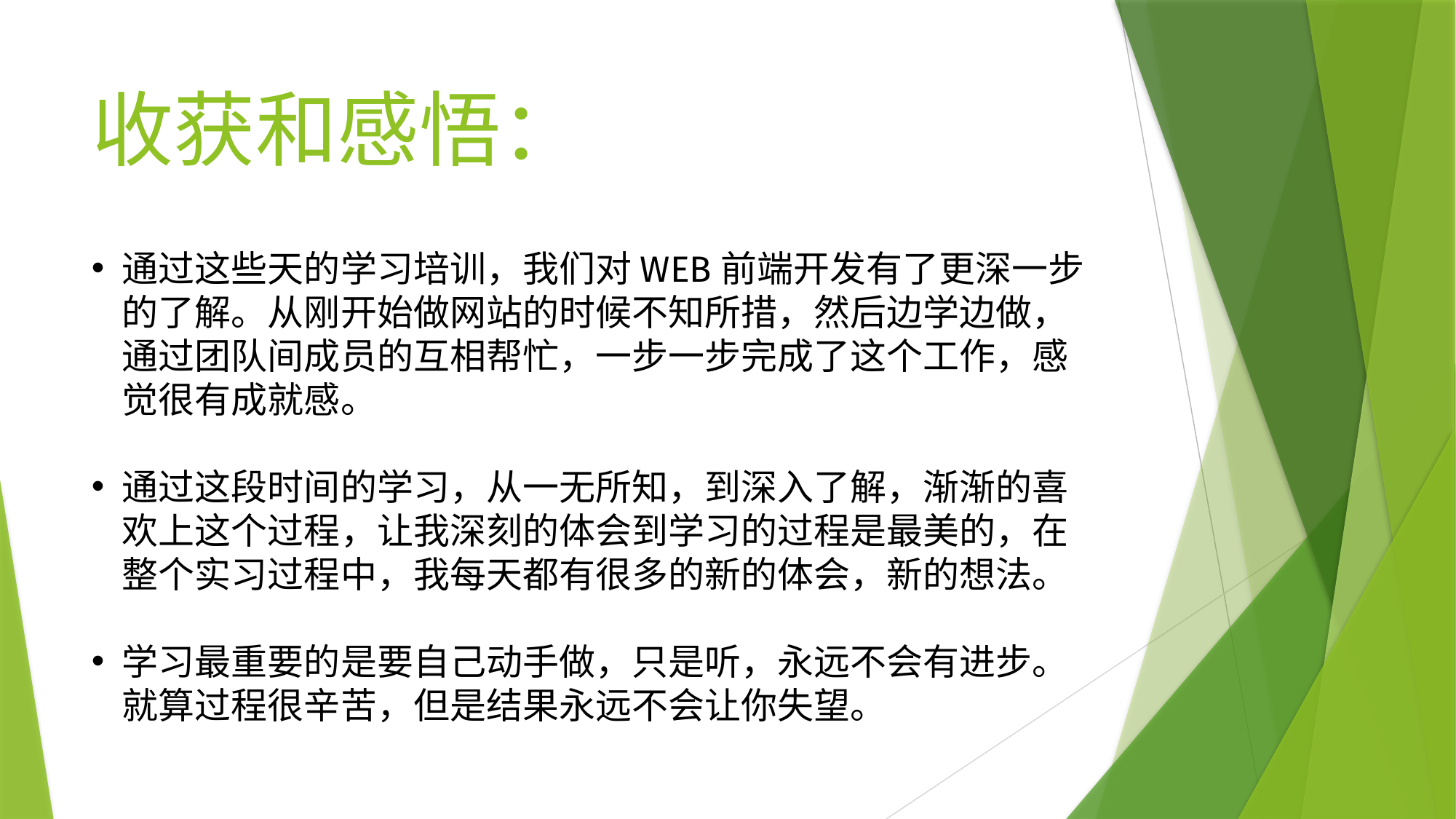

# 收获和感悟：
通过这些天的学习培训，我们对WEB前端开发有了更深一步的了解。从刚开始做网站的时候不知所措，然后边学边做，通过团队间成员的互相帮忙，一步一步完成了这个工作，感觉很有成就感。

通过这段时间的学习，从一无所知，到深入了解，渐渐的喜欢上这个过程，让我深刻的体会到学习的过程是最美的，在整个实习过程中，我每天都有很多的新的体会，新的想法。

学习最重要的是要自己动手做，只是听，永远不会有进步。就算过程很辛苦，但是结果永远不会让你失望。